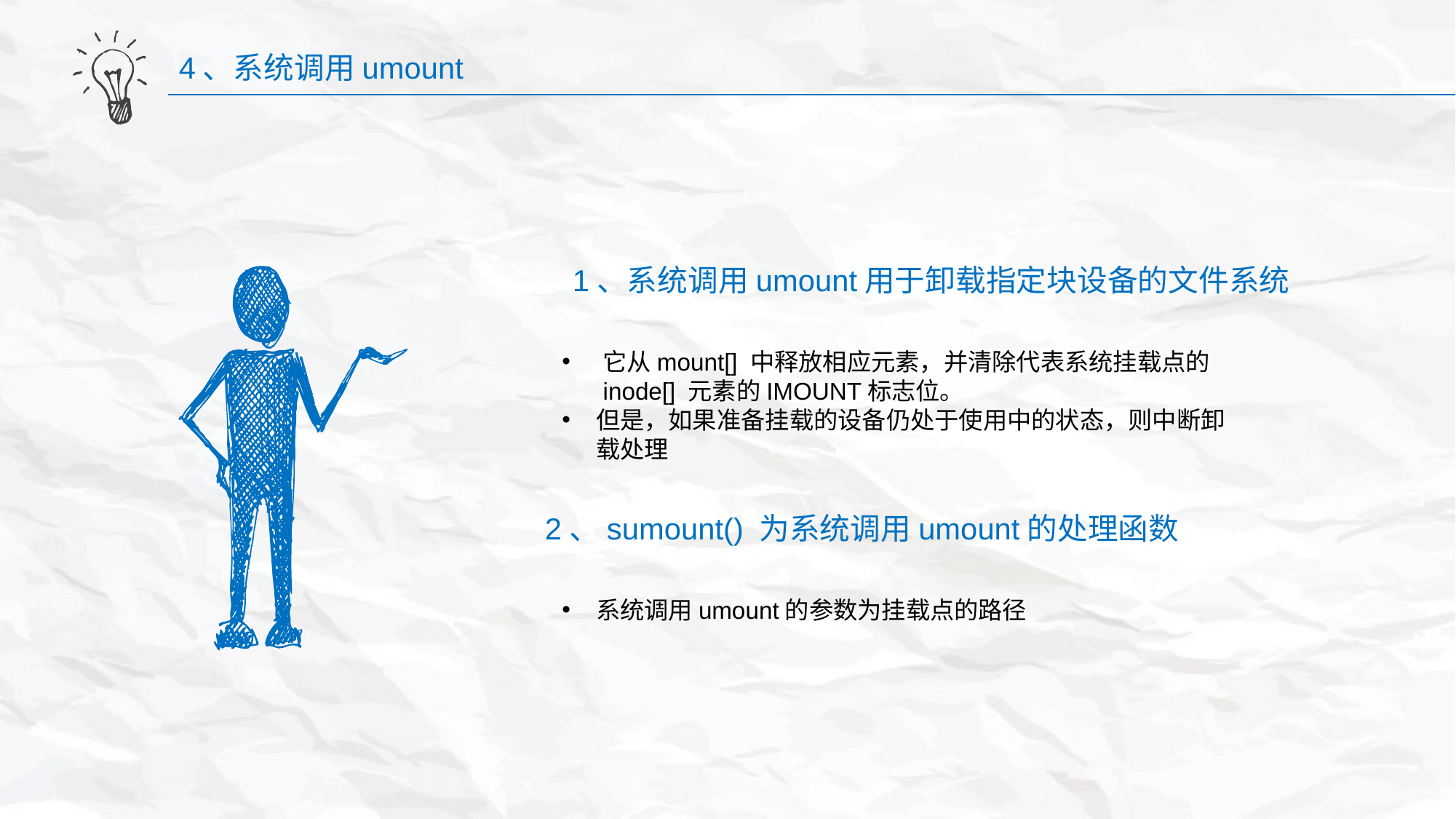

4、系统调用umount
1、系统调用umount用于卸载指定块设备的文件系统
它从mount[] 中释放相应元素，并清除代表系统挂载点的inode[] 元素的IMOUNT标志位。
但是，如果准备挂载的设备仍处于使用中的状态，则中断卸载处理
2、sumount() 为系统调用umount的处理函数
系统调用umount的参数为挂载点的路径